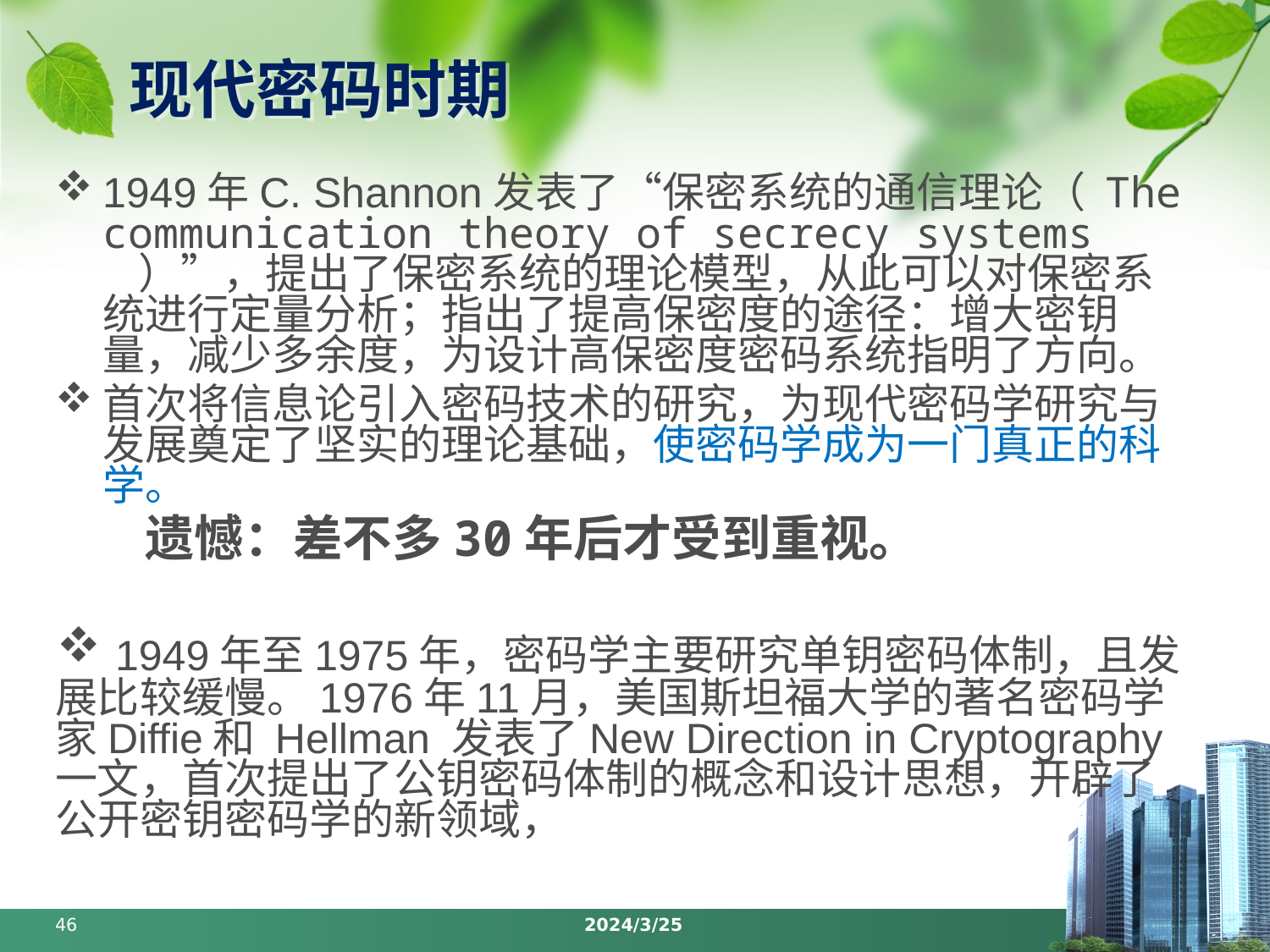

# 现代密码时期
1949年C. Shannon发表了“保密系统的通信理论（ The communication theory of secrecy systems ）”，提出了保密系统的理论模型，从此可以对保密系统进行定量分析；指出了提高保密度的途径：增大密钥量，减少多余度，为设计高保密度密码系统指明了方向。
首次将信息论引入密码技术的研究，为现代密码学研究与发展奠定了坚实的理论基础，使密码学成为一门真正的科学。
       遗憾：差不多30年后才受到重视。

 1949年至1975年，密码学主要研究单钥密码体制，且发展比较缓慢。1976年11月，美国斯坦福大学的著名密码学家Diffie和 Hellman 发表了New Direction in Cryptography一文，首次提出了公钥密码体制的概念和设计思想，开辟了公开密钥密码学的新领域，

46
2024/3/25